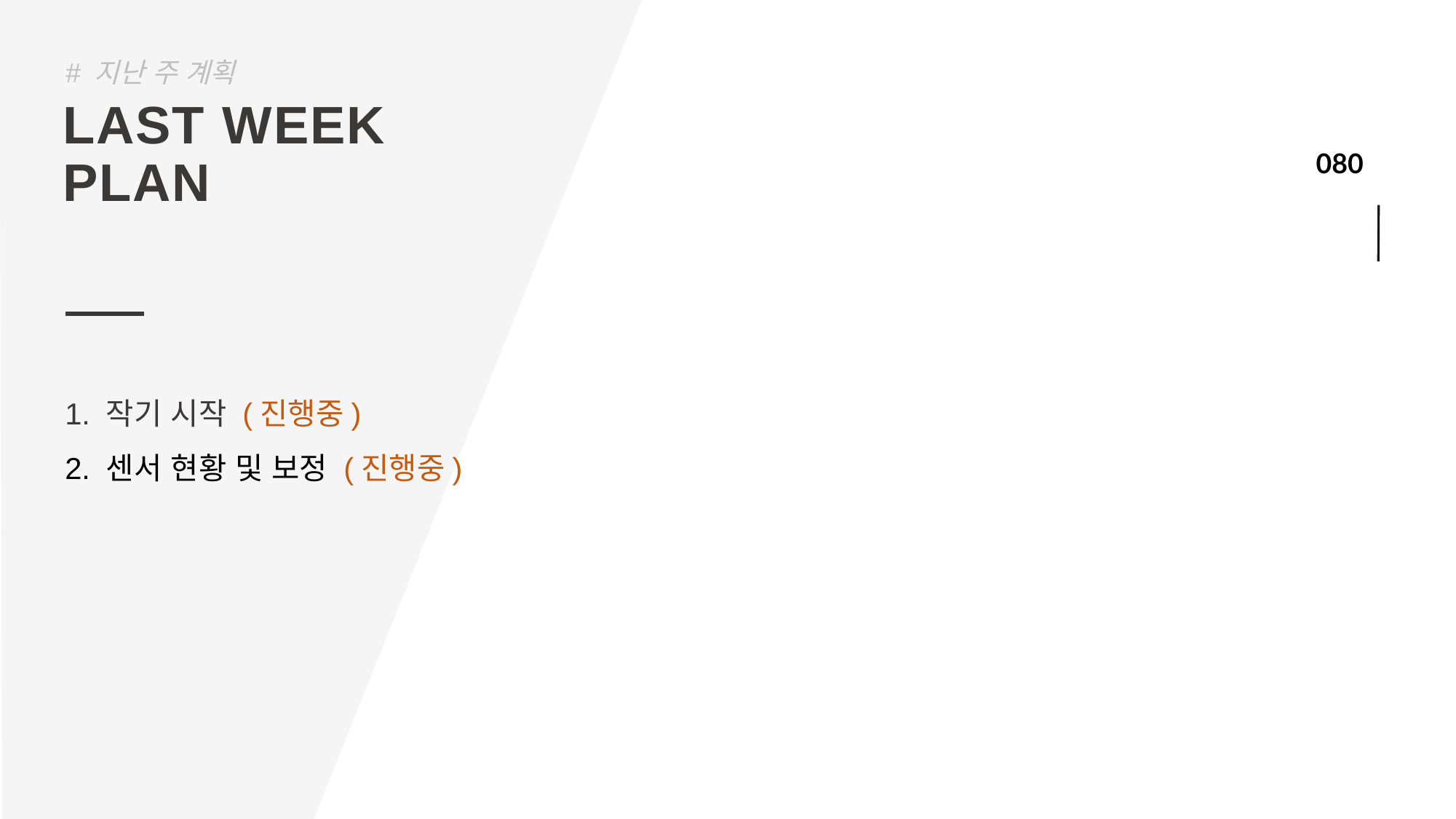

# 지난 주 계획
LAST WEEK
PLAN
작기 시작 (진행중)
센서 현황 및 보정 (진행중)